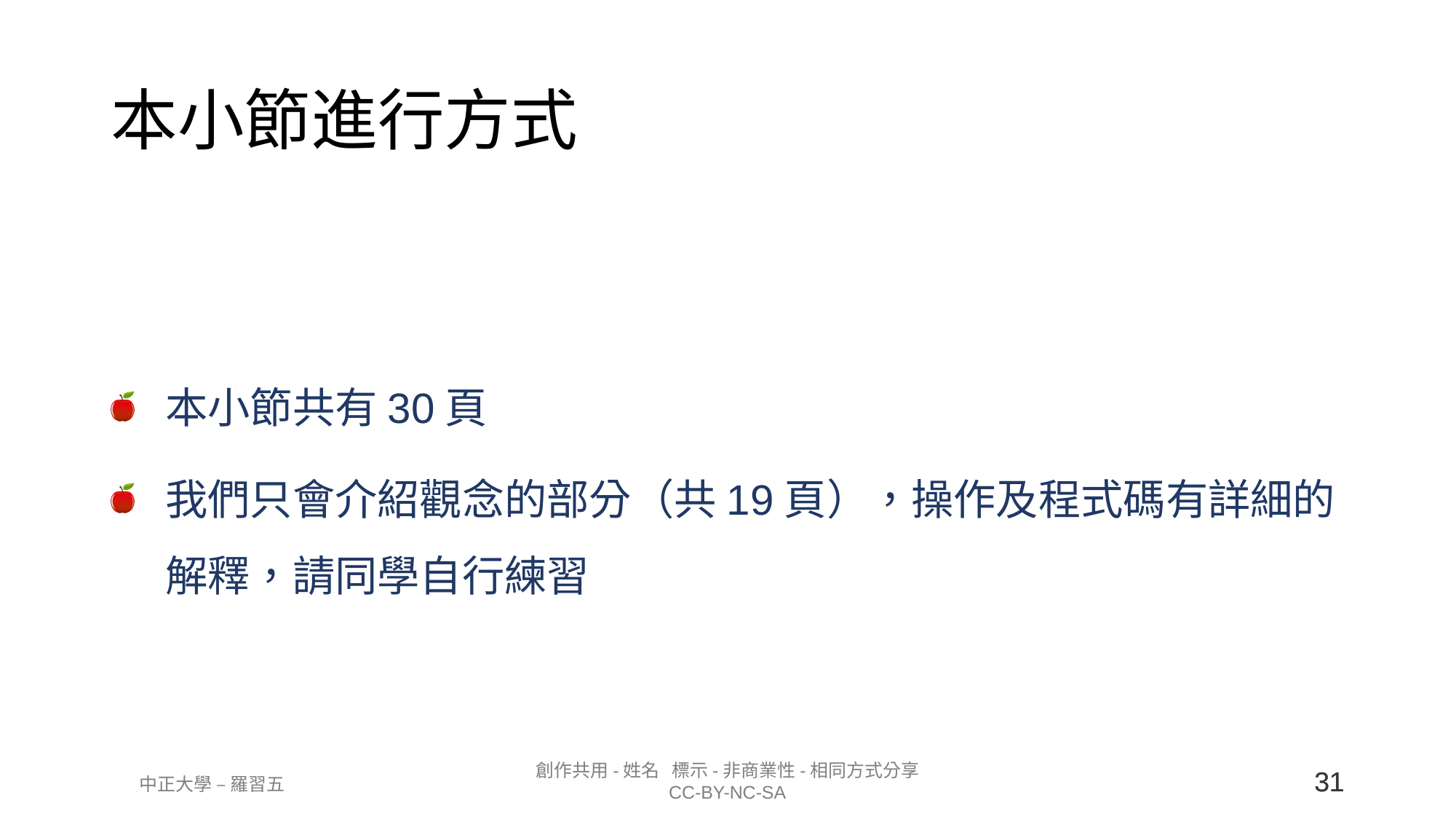

# 本小節進行方式
本小節共有30頁
我們只會介紹觀念的部分（共19頁），操作及程式碼有詳細的解釋，請同學自行練習